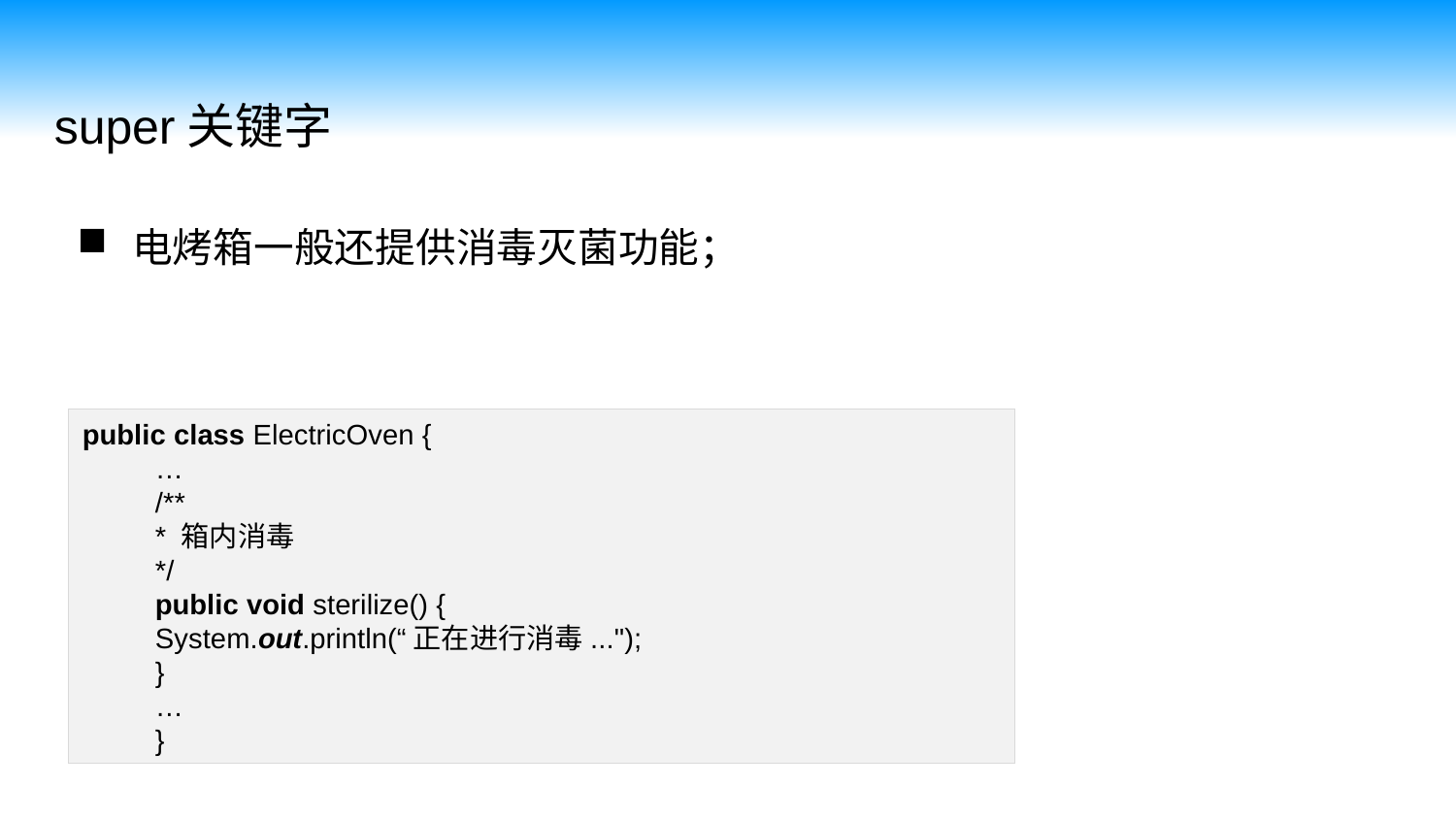

super关键字
电烤箱一般还提供消毒灭菌功能；

public class ElectricOven {
…
/**
* 箱内消毒
*/
public void sterilize() {
System.out.println(“正在进行消毒...");
}
…
}